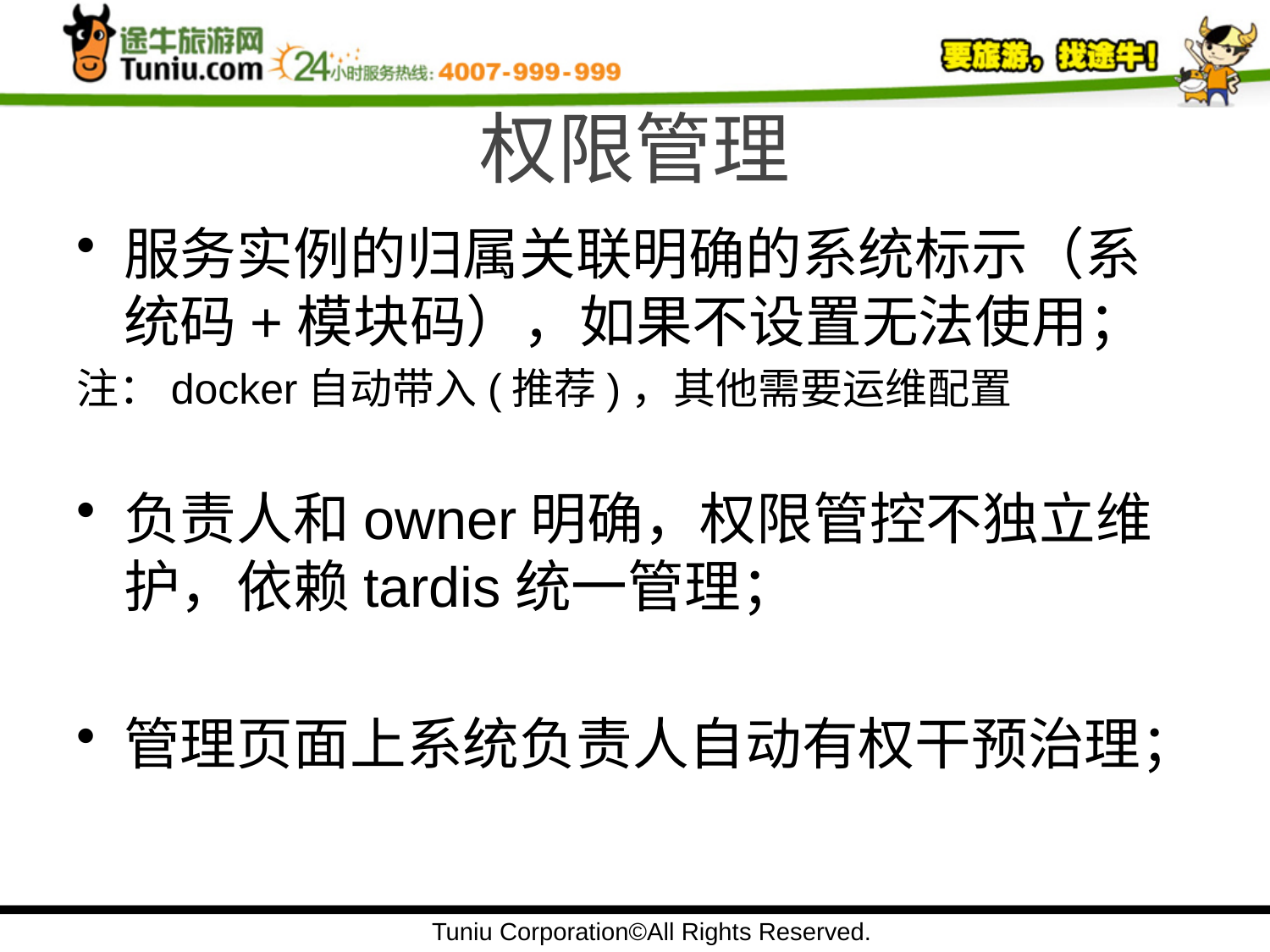

# 权限管理
服务实例的归属关联明确的系统标示（系统码+模块码），如果不设置无法使用；
注：docker自动带入(推荐)，其他需要运维配置

负责人和owner明确，权限管控不独立维护，依赖tardis统一管理；

管理页面上系统负责人自动有权干预治理；